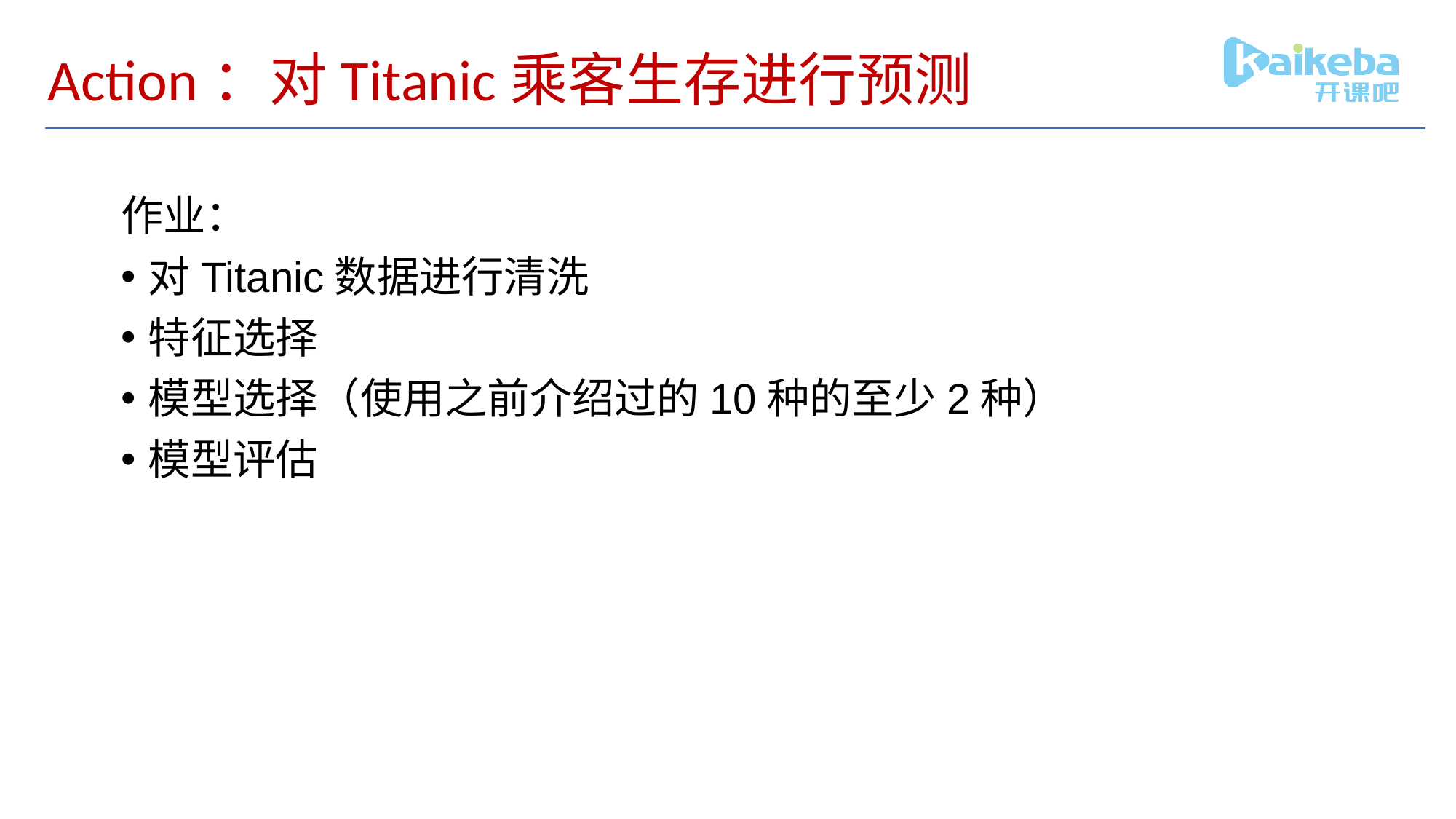

# Action：对Titanic乘客生存进行预测
作业：
对Titanic数据进行清洗
特征选择
模型选择（使用之前介绍过的10种的至少2种）
模型评估